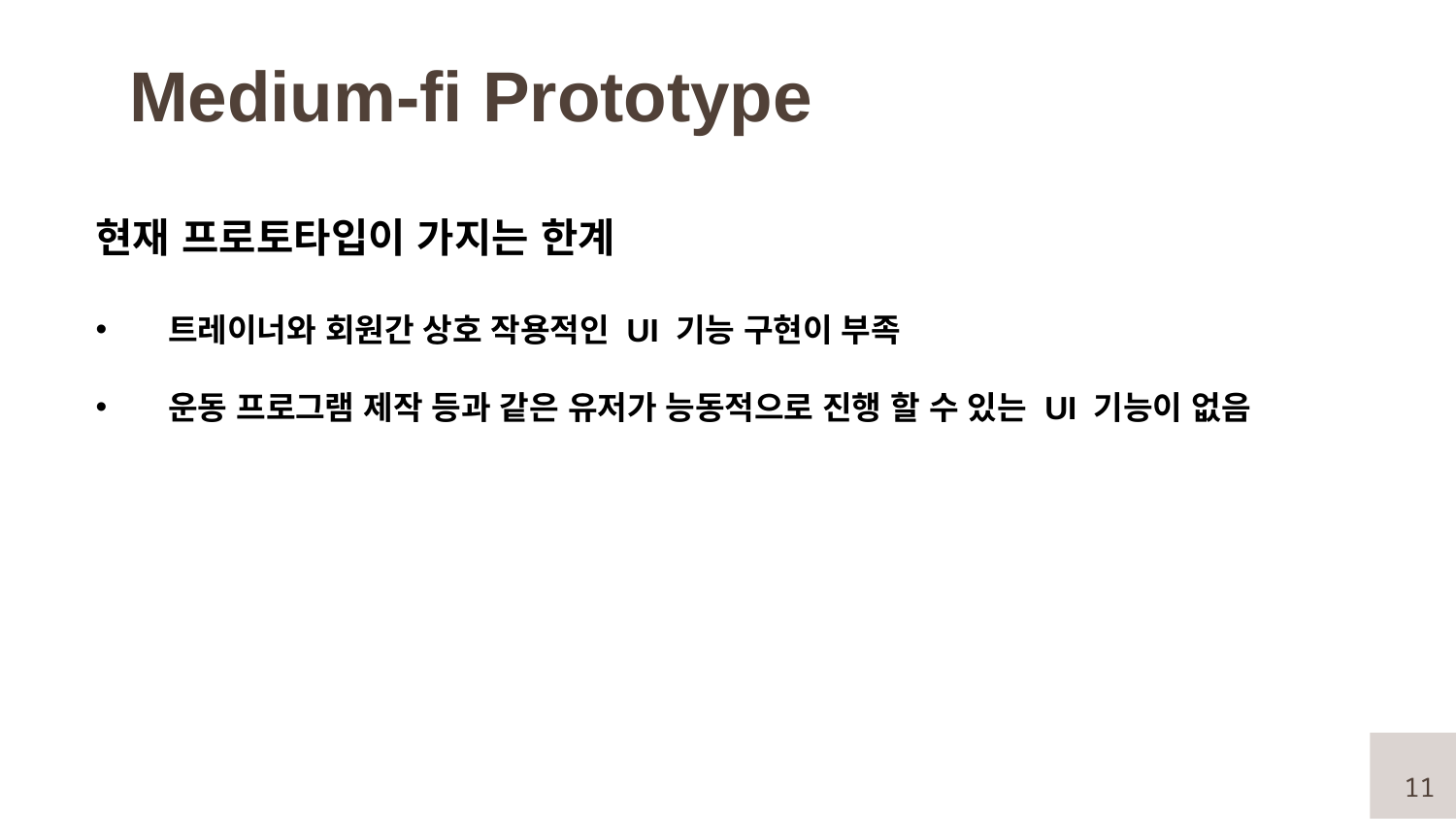

# Medium-fi Prototype
현재 프로토타입이 가지는 한계

트레이너와 회원간 상호 작용적인 UI 기능 구현이 부족

운동 프로그램 제작 등과 같은 유저가 능동적으로 진행 할 수 있는 UI 기능이 없음

11